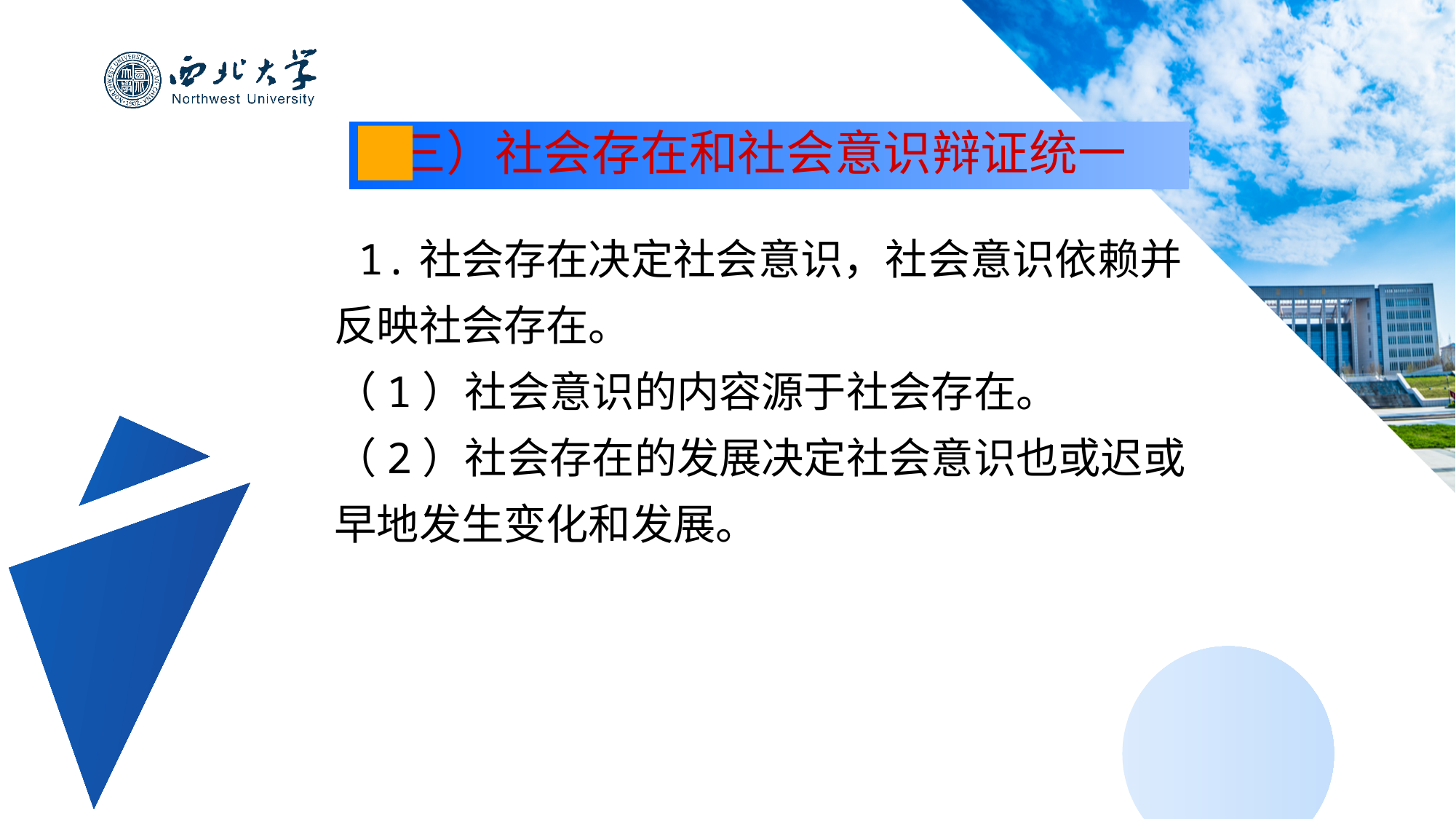

（三）社会存在和社会意识辩证统一

  1.社会存在决定社会意识，社会意识依赖并反映社会存在。
（1）社会意识的内容源于社会存在。
（2）社会存在的发展决定社会意识也或迟或早地发生变化和发展。